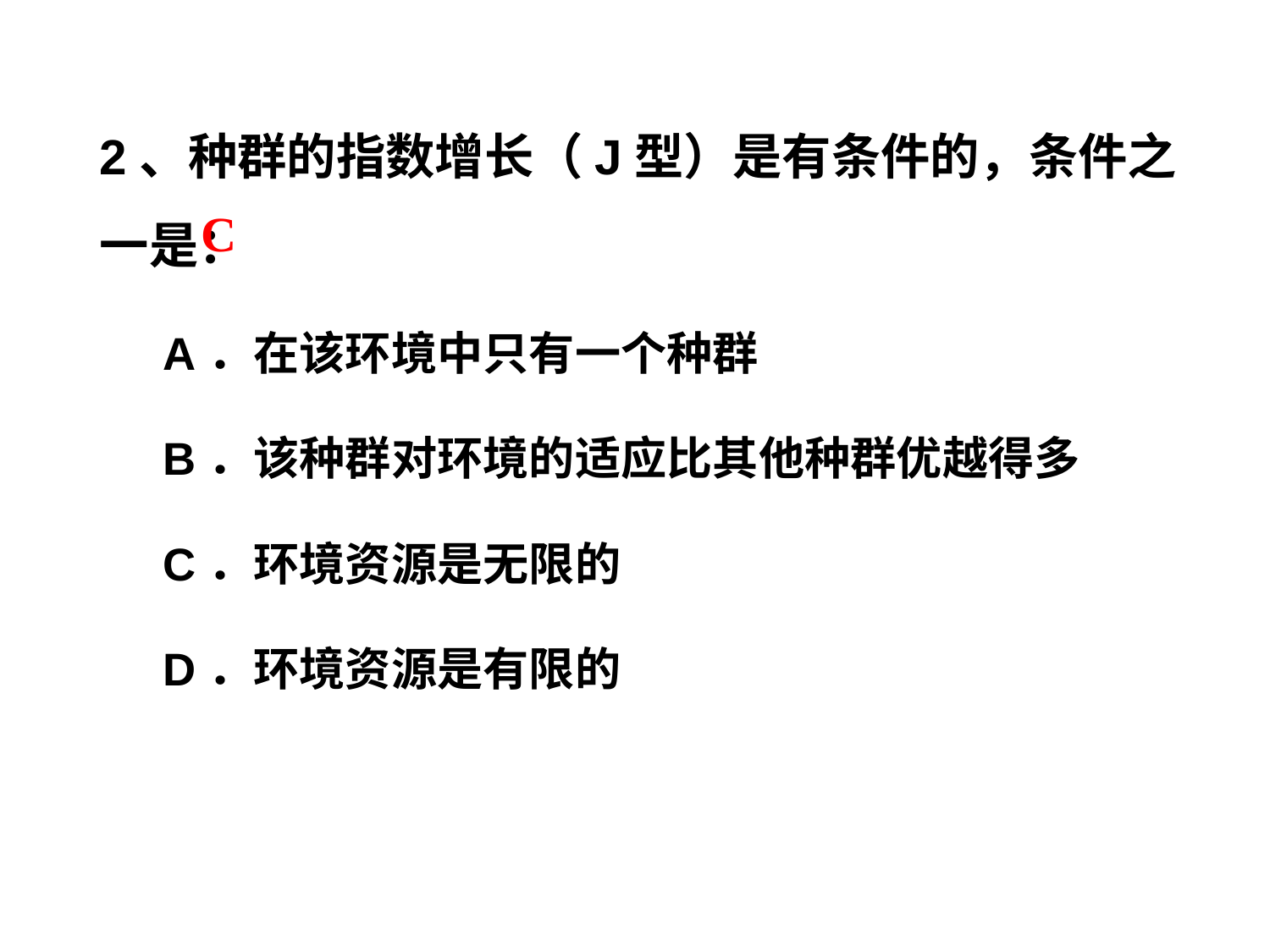

2、种群的指数增长（J型）是有条件的，条件之一是：
A．在该环境中只有一个种群
B．该种群对环境的适应比其他种群优越得多
C．环境资源是无限的
D．环境资源是有限的

C